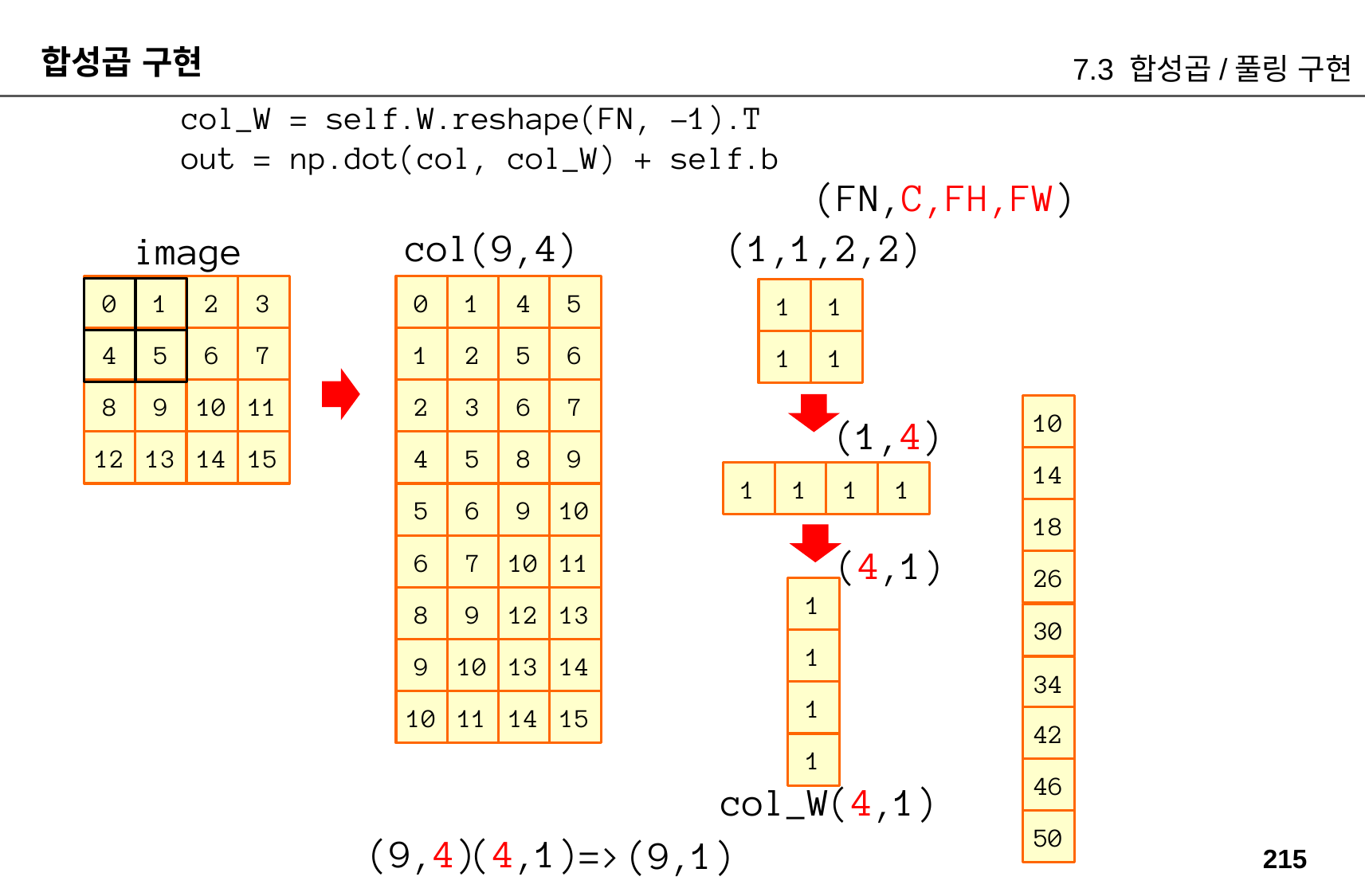

합성곱 구현
7.3 합성곱/풀링 구현
col_W = self.W.reshape(FN, -1).T
out = np.dot(col, col_W) + self.b
(FN,C,FH,FW)
(1,1,2,2)
col(9,4)
image
0
1
2
3
0
1
4
5

1
1
4
5
6
7
1
2
5
6
1
1

8
9
10
11
2
3
6
7

10
(1,4)
4
5
8
9
12
13
14
15
14
1
1
1
1
5
6
9
10
18

(4,1)
6
7
10
11
26
1
8
9
12
13
30
1
9
10
13
14
34
1
10
11
14
15
42
1
46
col_W(4,1)
50
(9,4)
(4,1)=>
(9,1)